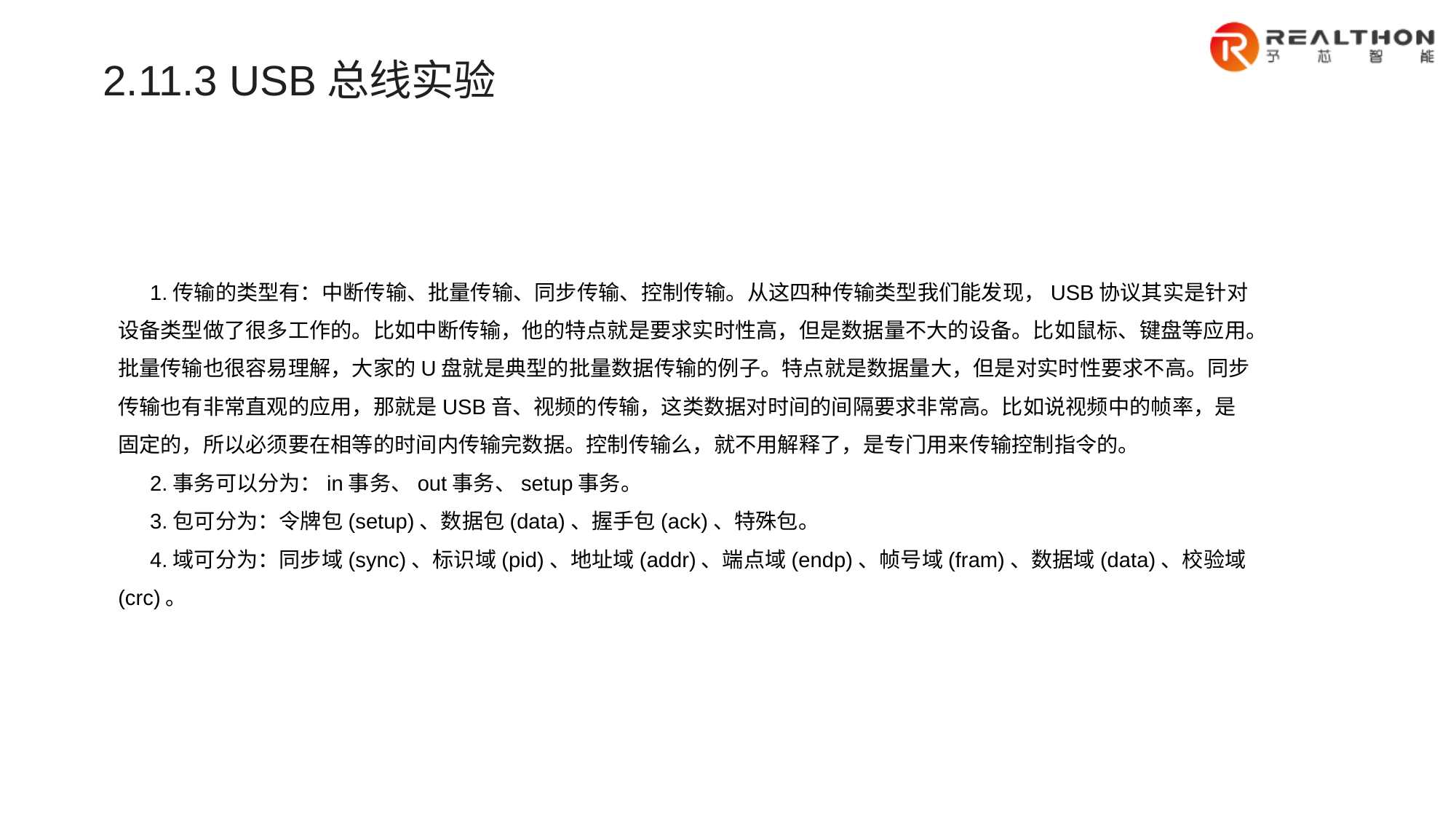

2.11.3 USB总线实验
1.传输的类型有：中断传输、批量传输、同步传输、控制传输。从这四种传输类型我们能发现，USB协议其实是针对设备类型做了很多工作的。比如中断传输，他的特点就是要求实时性高，但是数据量不大的设备。比如鼠标、键盘等应用。批量传输也很容易理解，大家的U盘就是典型的批量数据传输的例子。特点就是数据量大，但是对实时性要求不高。同步传输也有非常直观的应用，那就是USB音、视频的传输，这类数据对时间的间隔要求非常高。比如说视频中的帧率，是固定的，所以必须要在相等的时间内传输完数据。控制传输么，就不用解释了，是专门用来传输控制指令的。
2.事务可以分为：in事务、out事务、setup事务。
3.包可分为：令牌包(setup)、数据包(data)、握手包(ack)、特殊包。
4.域可分为：同步域(sync)、标识域(pid)、地址域(addr)、端点域(endp)、帧号域(fram)、数据域(data)、校验域(crc)。